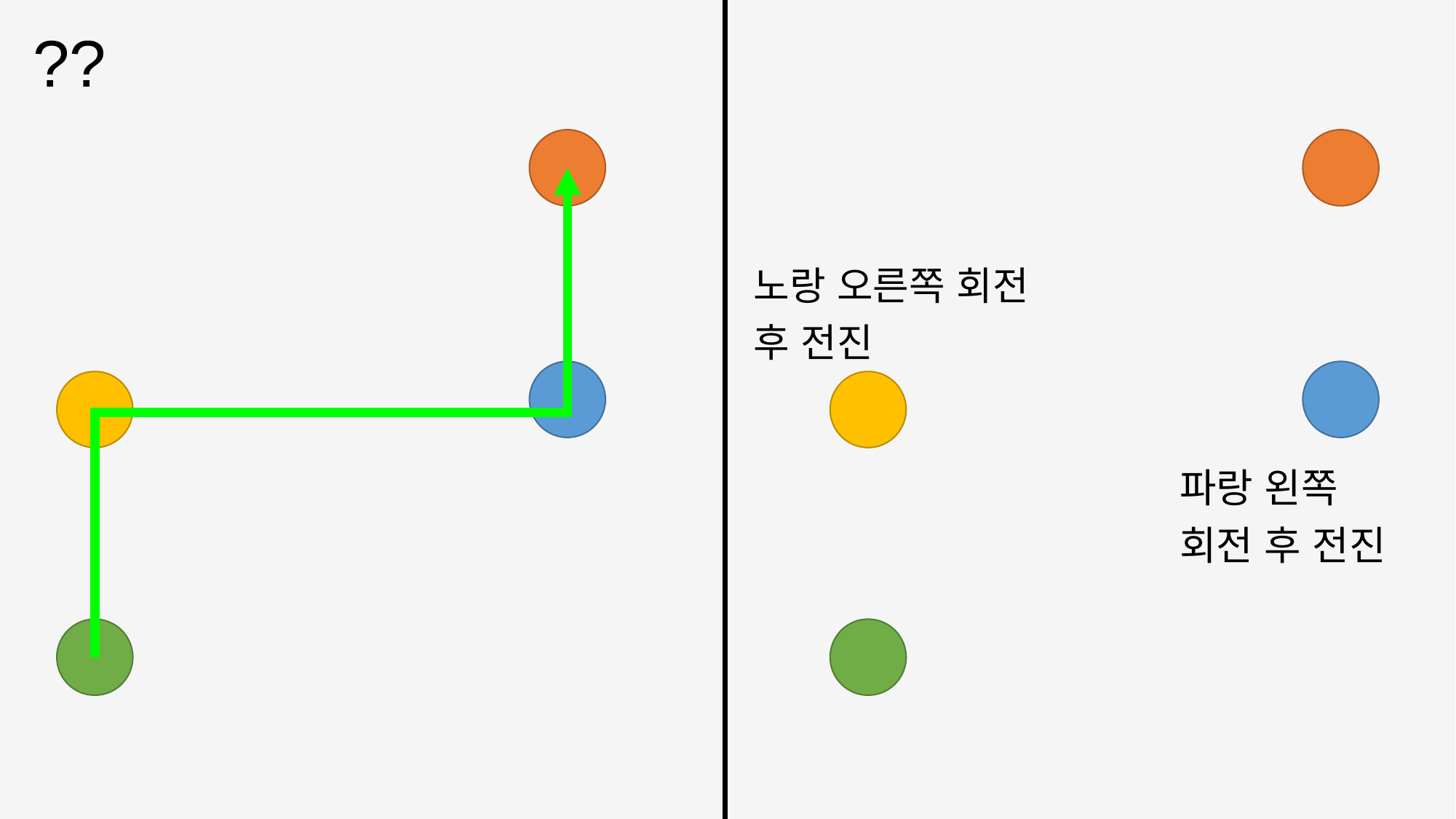

??

노랑 오른쪽 회전 후 전진

파랑 왼쪽
회전 후 전진